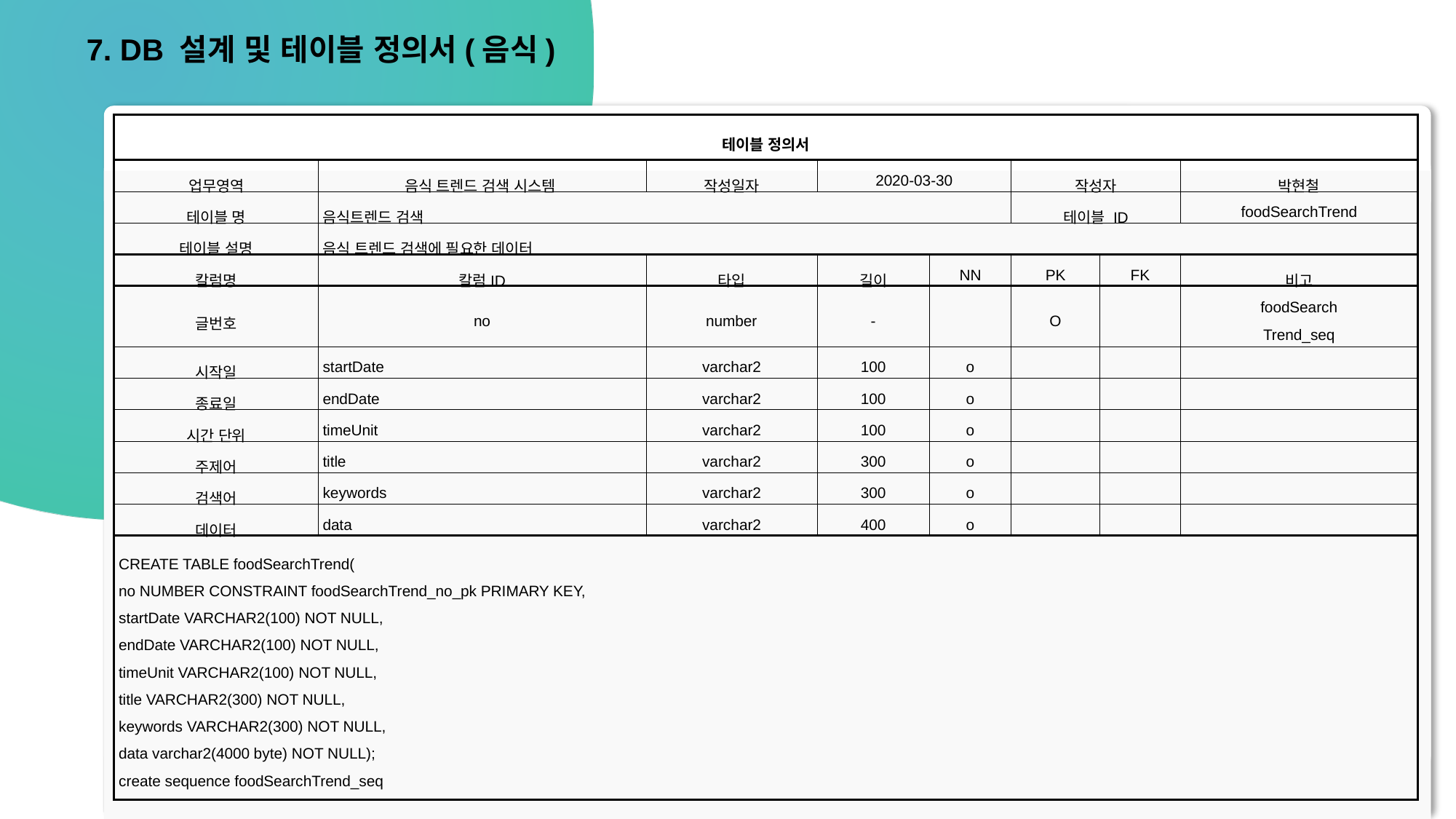

7. DB 설계 및 테이블 정의서(음식)
| 테이블 정의서 |  |  |  |  |  |  |  |
| --- | --- | --- | --- | --- | --- | --- | --- |
| 업무영역 | 음식 트렌드 검색 시스템 | 작성일자 | 2020-03-30 |  | 작성자 |  | 박현철 |
| 테이블 명 | 음식트렌드 검색 |  |  |  | 테이블 ID |  | foodSearchTrend |
| 테이블 설명 | 음식 트렌드 검색에 필요한 데이터 |  |  |  |  |  |  |
| 칼럼명 | 칼럼ID | 타입 | 길이 | NN | PK | FK | 비고 |
| 글번호 | no | number | - |  | O |  | foodSearch Trend\_seq |
| 시작일 | startDate | varchar2 | 100 | o |  |  |  |
| 종료일 | endDate | varchar2 | 100 | o |  |  |  |
| 시간 단위 | timeUnit | varchar2 | 100 | o |  |  |  |
| 주제어 | title | varchar2 | 300 | o |  |  |  |
| 검색어 | keywords | varchar2 | 300 | o |  |  |  |
| 데이터 | data | varchar2 | 400 | o |  |  |  |
| CREATE TABLE foodSearchTrend( no NUMBER CONSTRAINT foodSearchTrend\_no\_pk PRIMARY KEY, startDate VARCHAR2(100) NOT NULL, endDate VARCHAR2(100) NOT NULL, timeUnit VARCHAR2(100) NOT NULL, title VARCHAR2(300) NOT NULL, keywords VARCHAR2(300) NOT NULL, data varchar2(4000 byte) NOT NULL); create sequence foodSearchTrend\_seq |  |  |  |  |  |  |  |